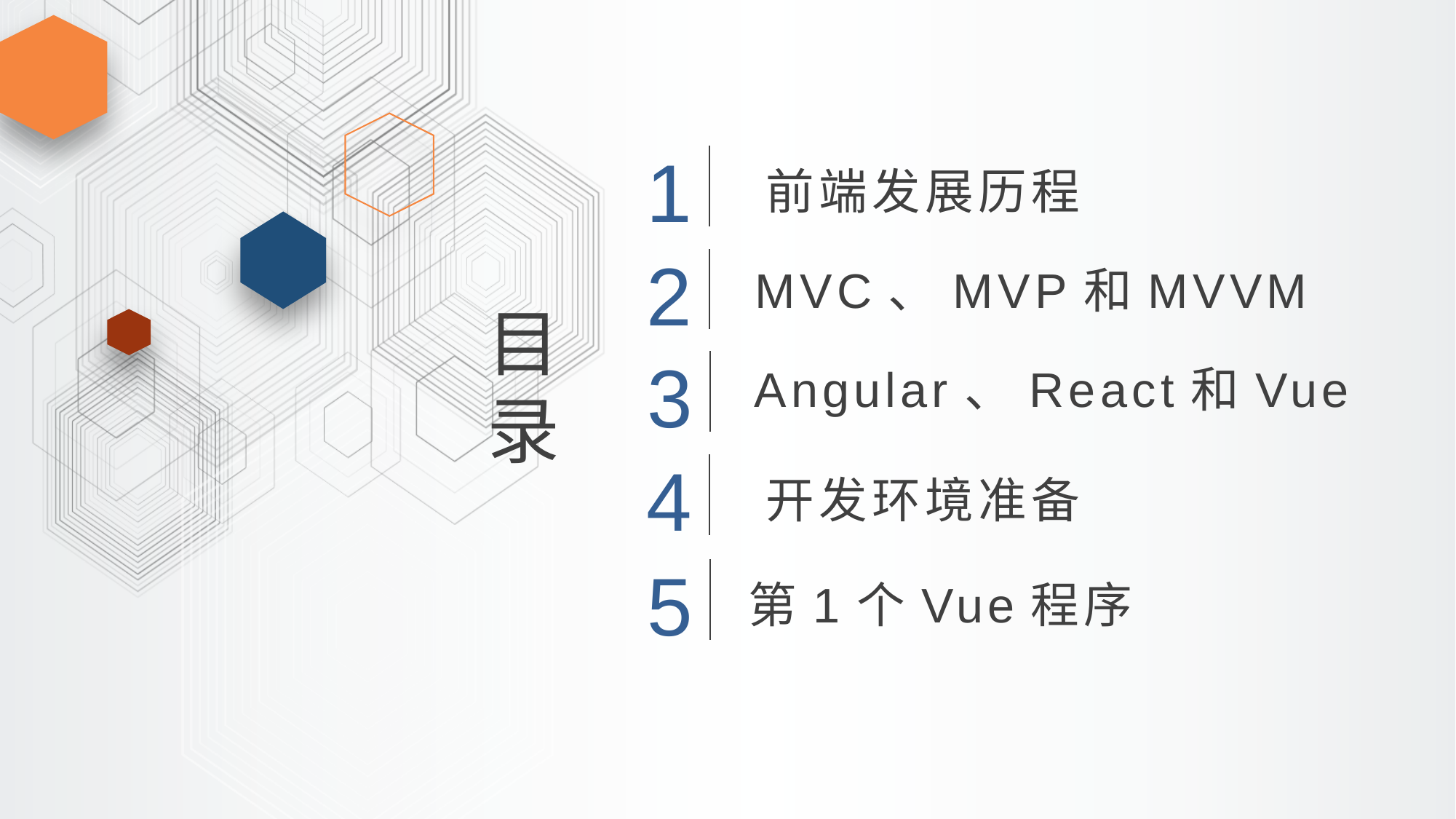

1
前端发展历程

2
MVC、MVP和MVVM
目录

3
Angular、React和Vue
4
开发环境准备
5
第1个Vue程序